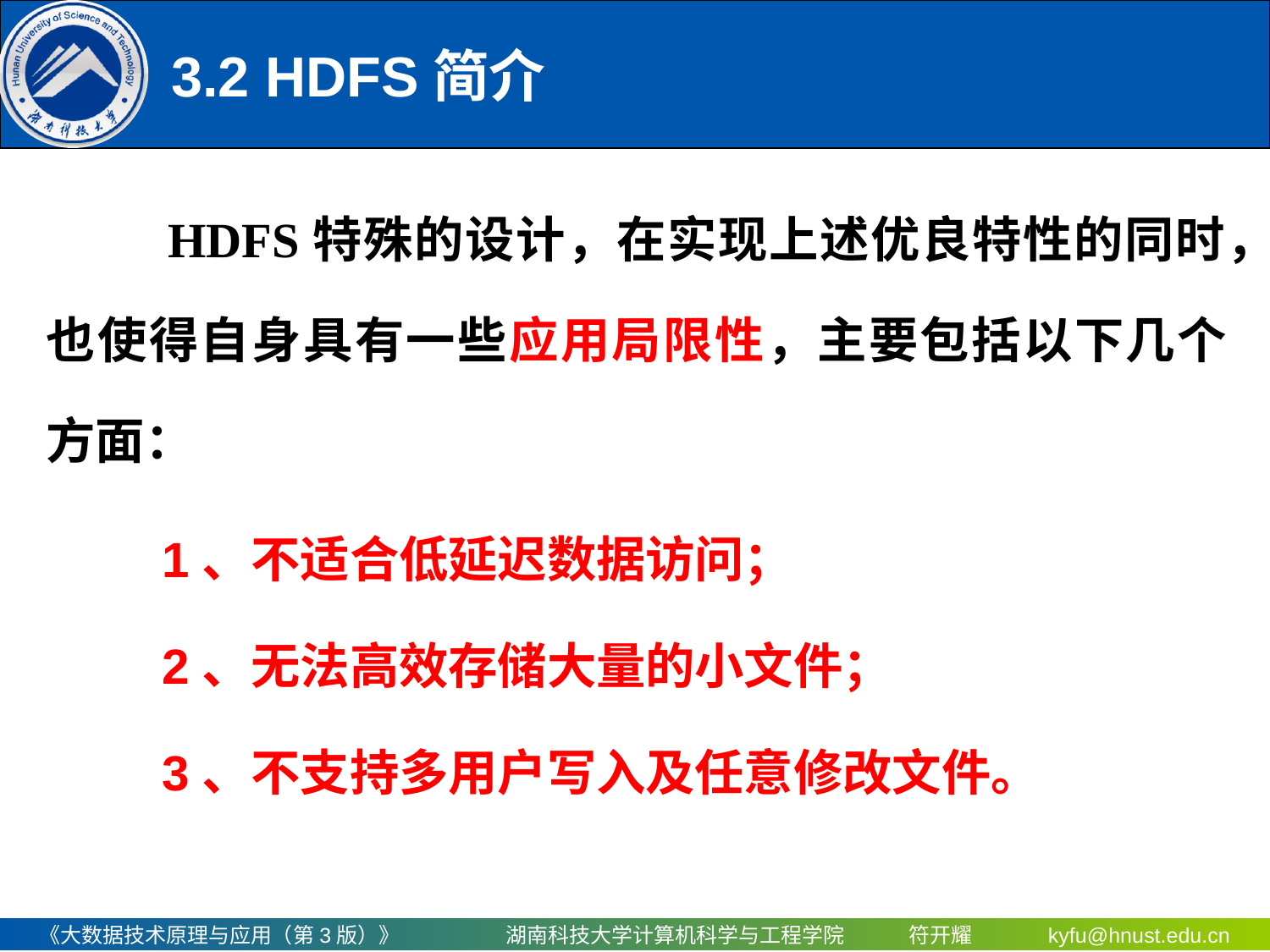

# 3.2 HDFS简介
        HDFS特殊的设计，在实现上述优良特性的同时，也使得自身具有一些应用局限性，主要包括以下几个方面：
1、不适合低延迟数据访问；
2、无法高效存储大量的小文件；
3、不支持多用户写入及任意修改文件。